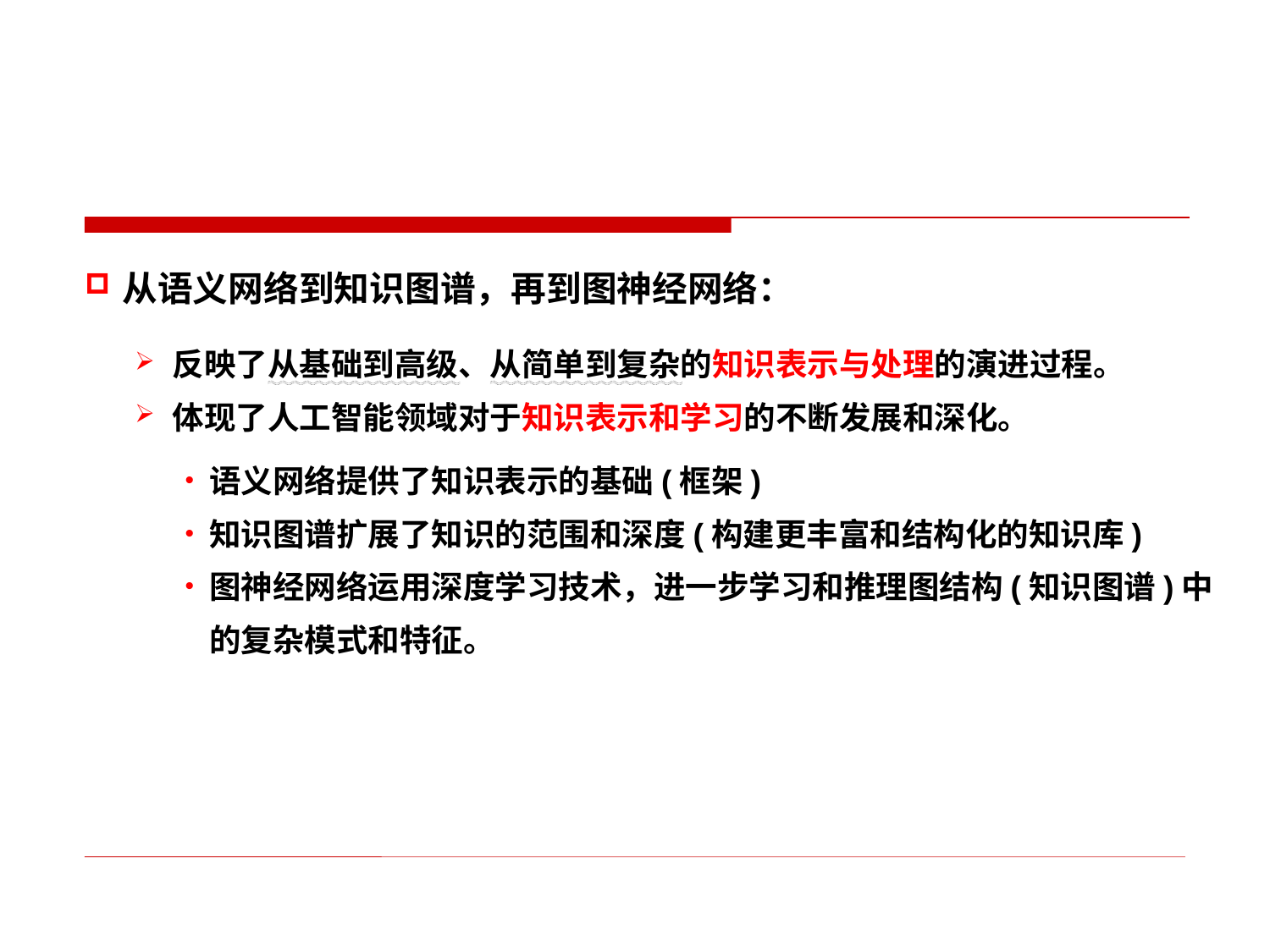

从语义网络到知识图谱，再到图神经网络：
反映了从基础到高级、从简单到复杂的知识表示与处理的演进过程。
体现了人工智能领域对于知识表示和学习的不断发展和深化。
语义网络提供了知识表示的基础(框架)
知识图谱扩展了知识的范围和深度(构建更丰富和结构化的知识库)
图神经网络运用深度学习技术，进一步学习和推理图结构(知识图谱)中的复杂模式和特征。